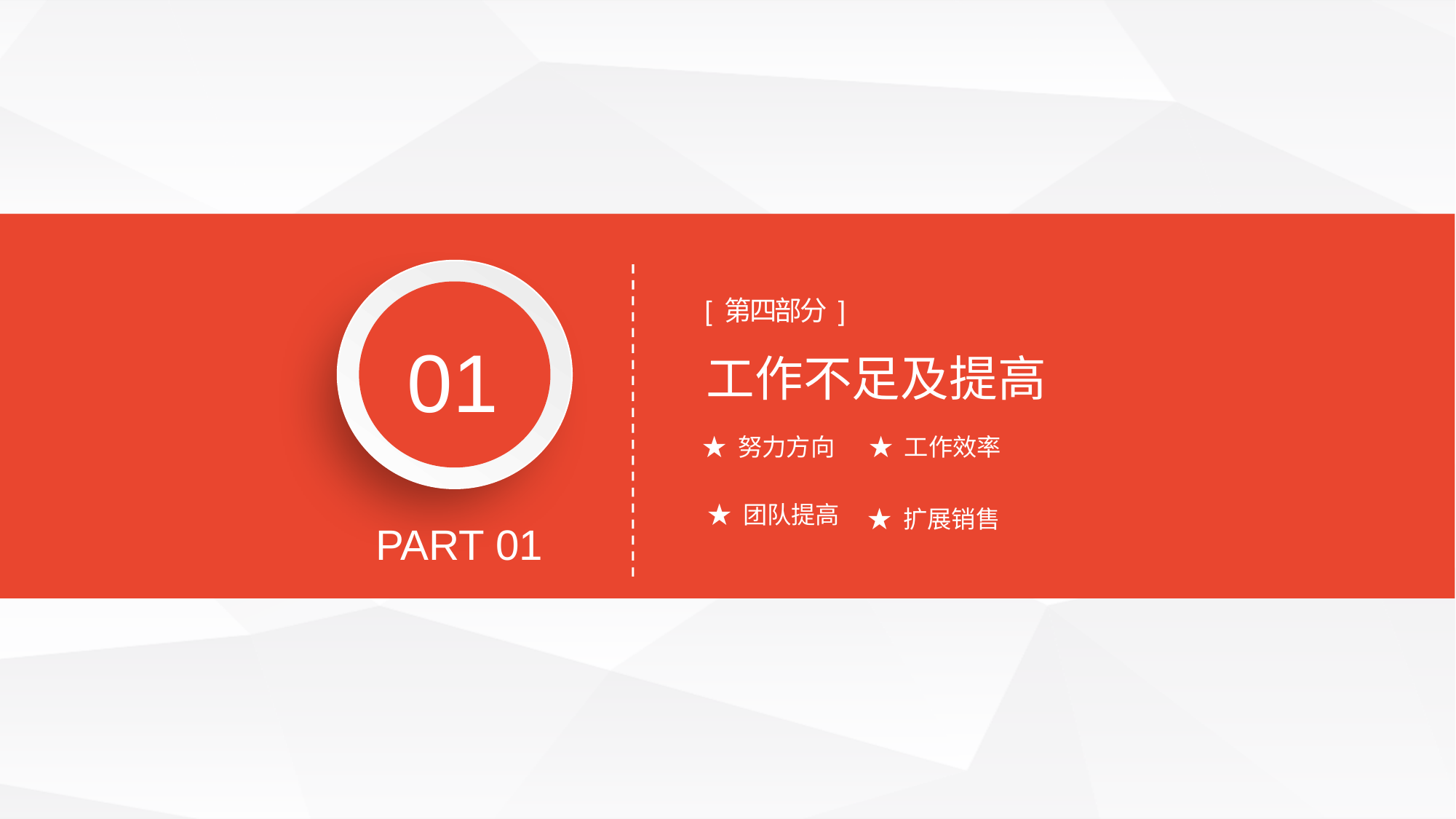

01
[ 第四部分 ]
工作不足及提高
★ 努力方向
★ 工作效率
★ 团队提高
★ 扩展销售
PART 01